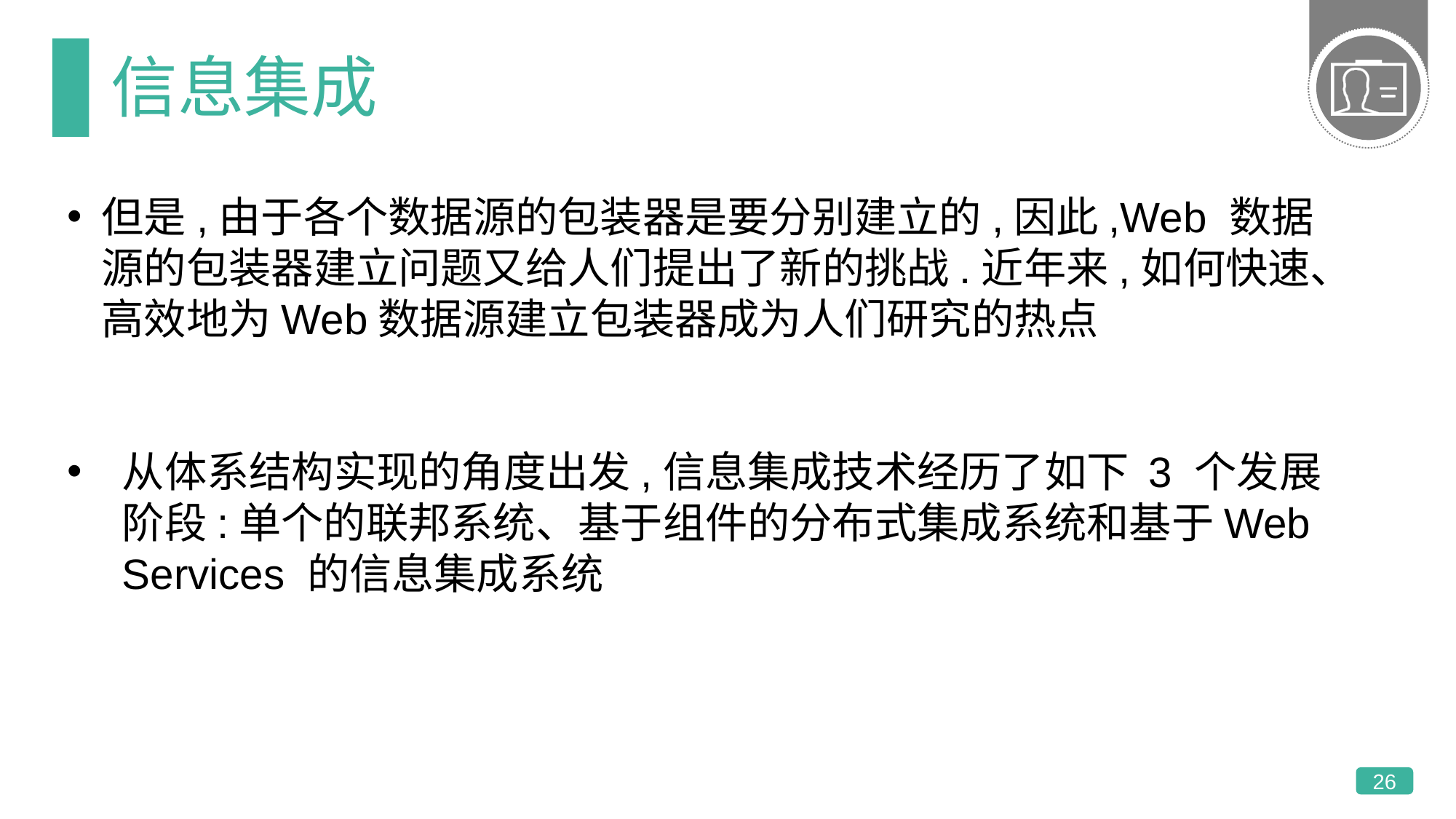

# 信息集成
但是,由于各个数据源的包装器是要分别建立的,因此,Web 数据源的包装器建立问题又给人们提出了新的挑战.近年来,如何快速、高效地为Web数据源建立包装器成为人们研究的热点

从体系结构实现的角度出发,信息集成技术经历了如下 3 个发展阶段:单个的联邦系统、基于组件的分布式集成系统和基于Web Services 的信息集成系统
26